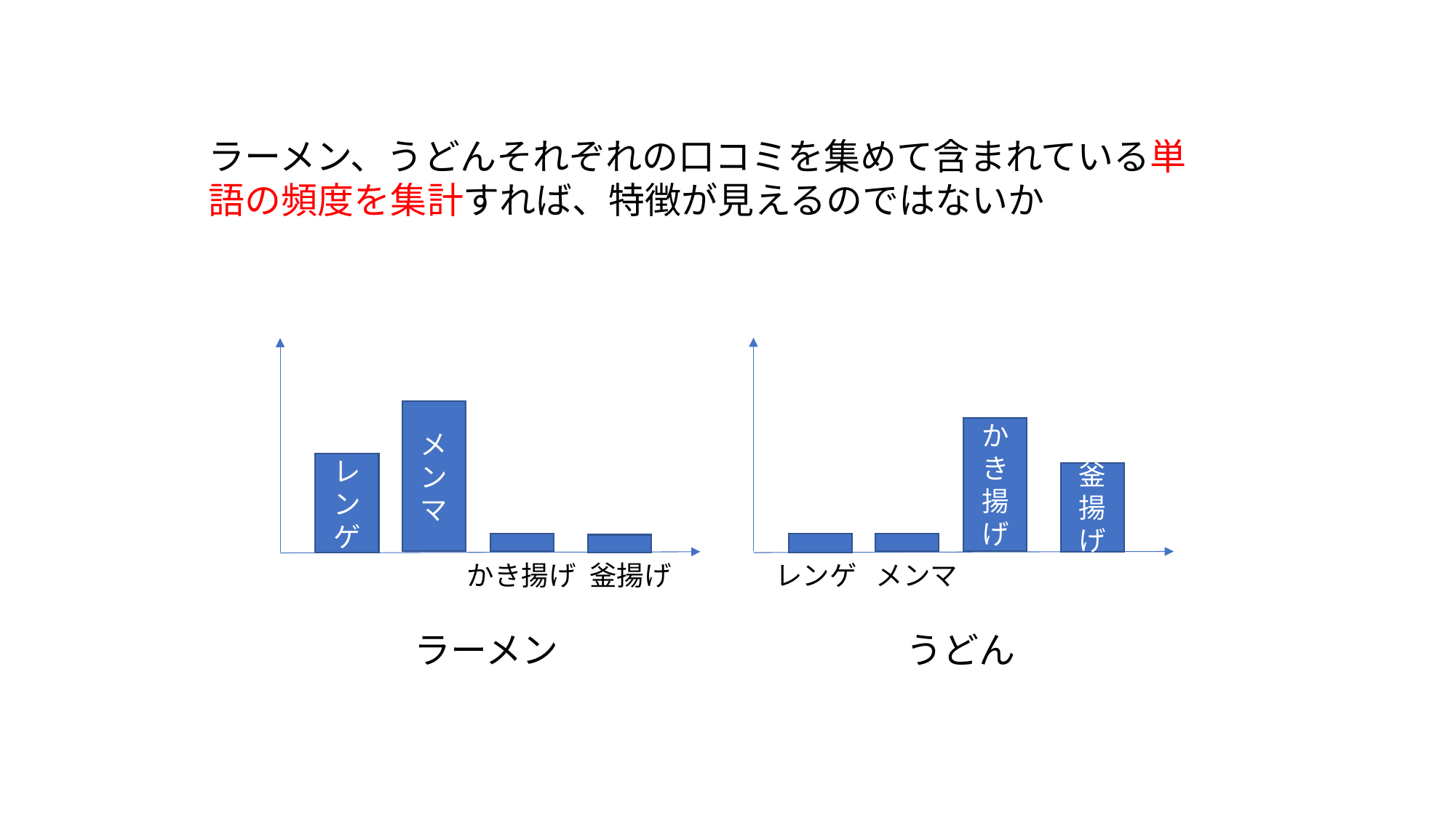

ラーメン、うどんそれぞれの口コミを集めて含まれている単語の頻度を集計すれば、特徴が見えるのではないか
メンマ
かき揚げ
レンゲ
釜揚げ

レンゲ
メンマ
釜揚げ
かき揚げ
うどん
ラーメン